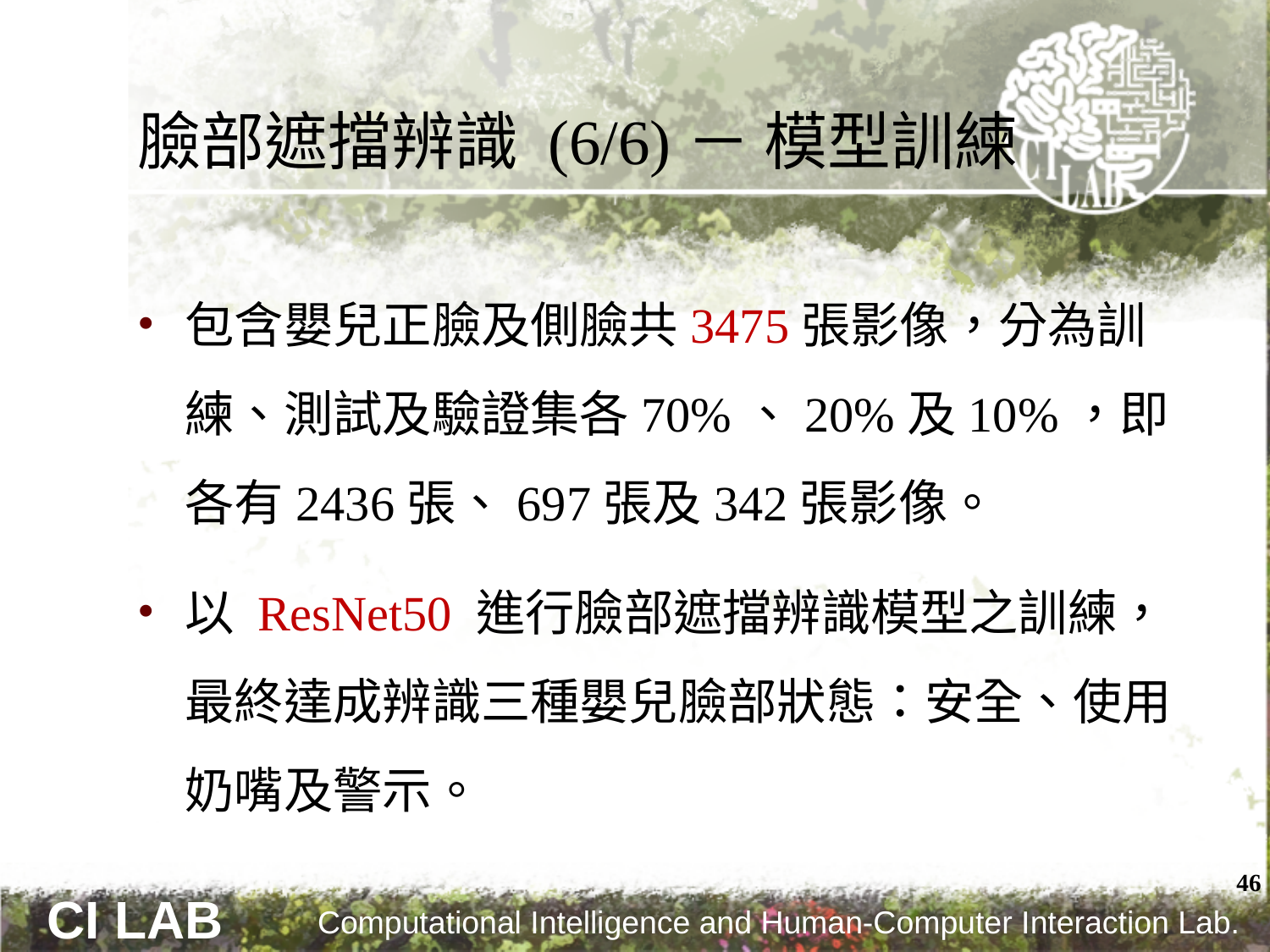

# 臉部遮擋辨識 (6/6)－ 模型訓練
包含嬰兒正臉及側臉共3475張影像，分為訓練、測試及驗證集各70%、20%及10%，即各有2436張、697張及342張影像。
以 ResNet50 進行臉部遮擋辨識模型之訓練，最終達成辨識三種嬰兒臉部狀態：安全、使用奶嘴及警示。
46